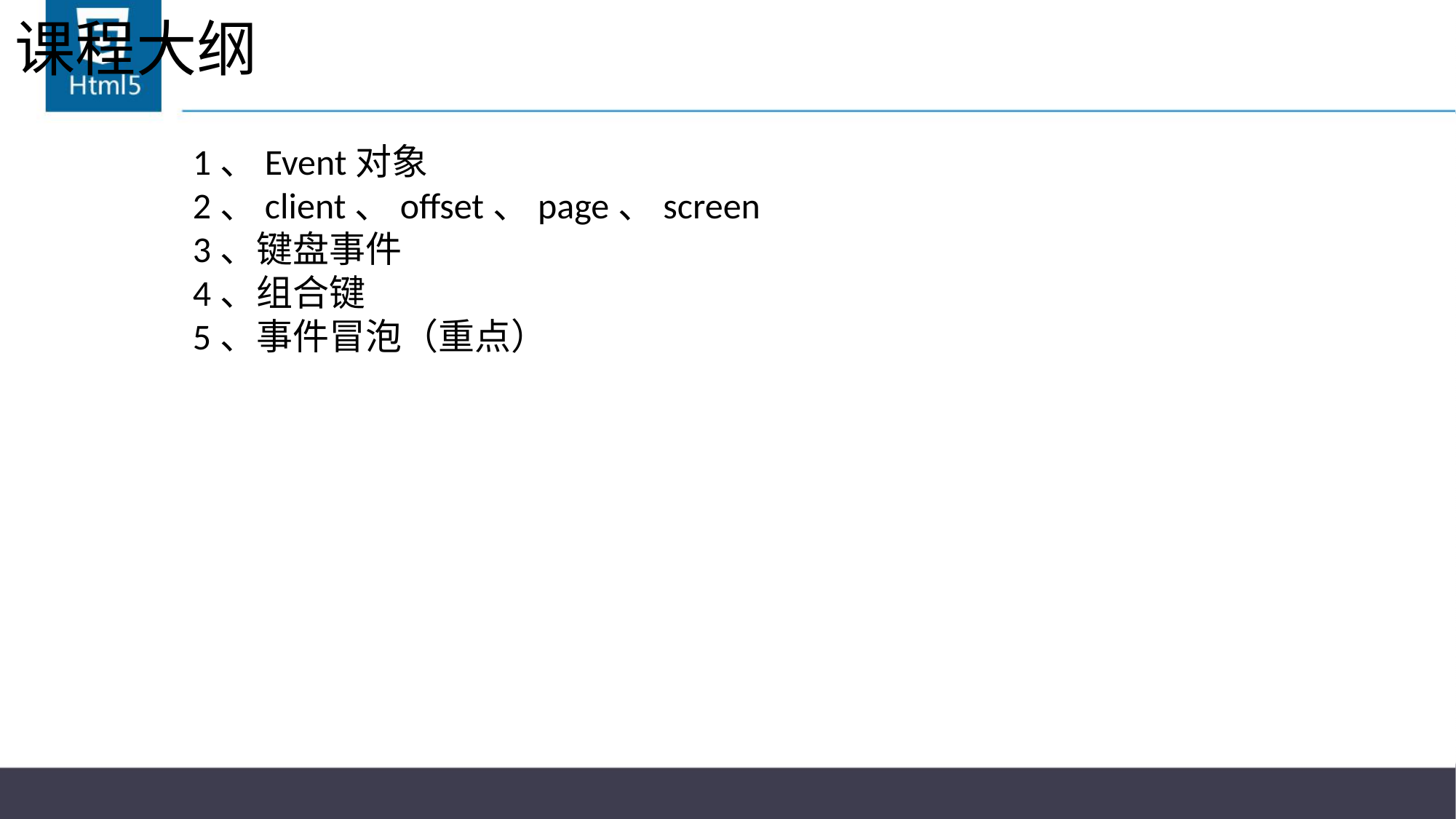

# 课程大纲
1、Event对象
2、client、offset、page、screen
3、键盘事件
4、组合键
5、事件冒泡（重点）